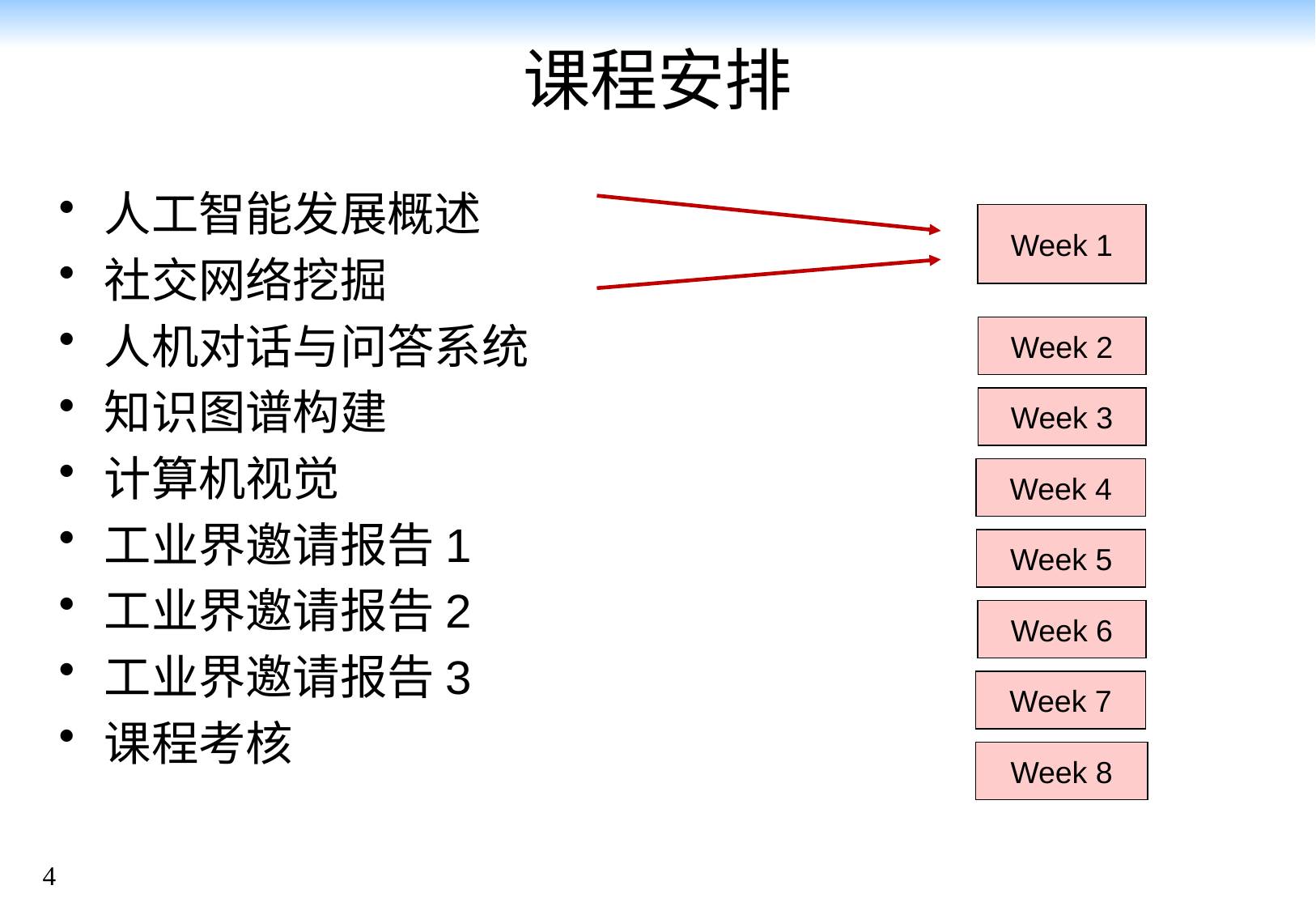

# 课程安排
人工智能发展概述
社交网络挖掘
人机对话与问答系统
知识图谱构建
计算机视觉
工业界邀请报告1
工业界邀请报告2
工业界邀请报告3
课程考核
Week 1
Week 2
Week 3
Week 4
Week 5
Week 6
Week 7
Week 8